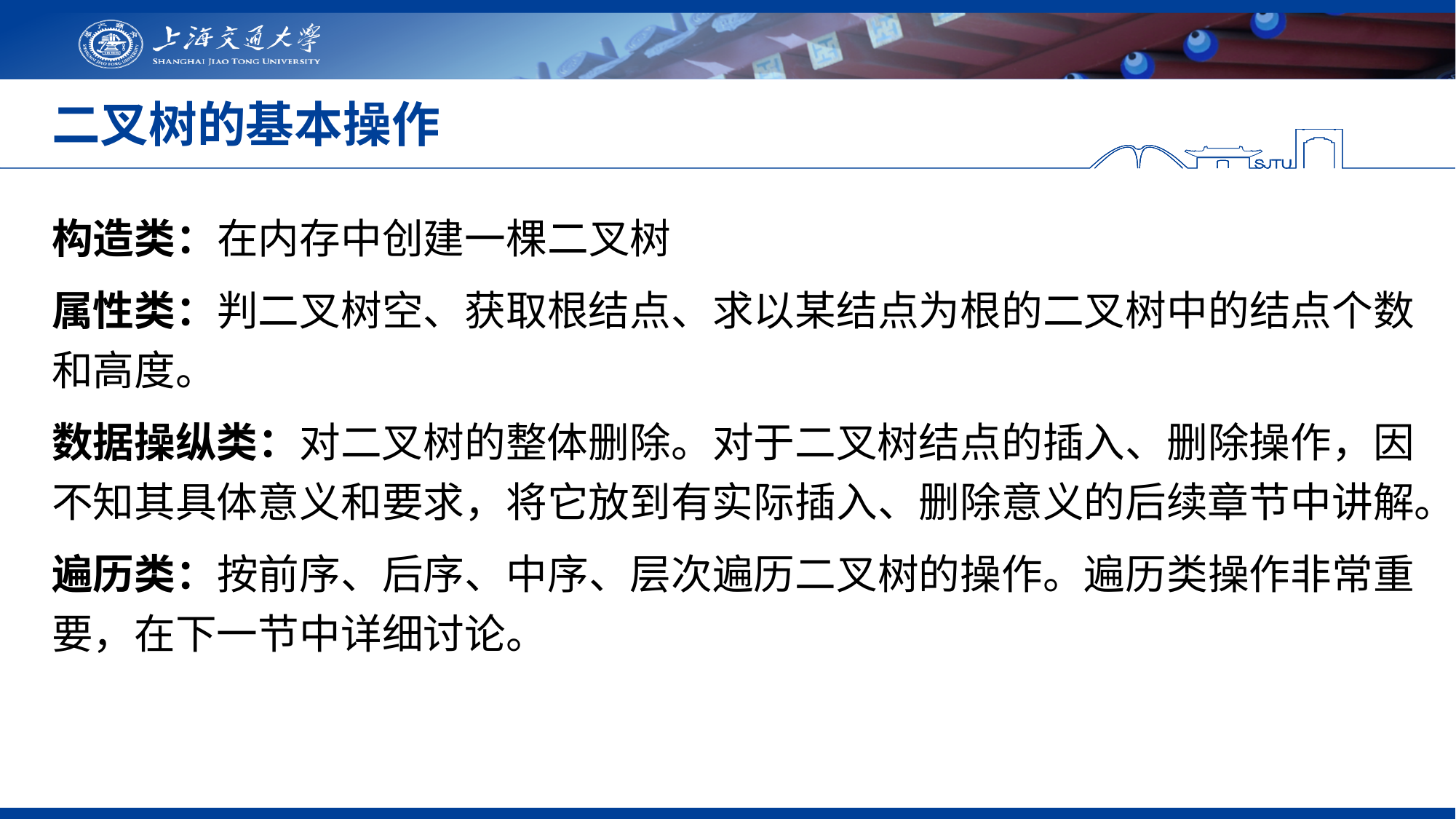

# 二叉树的基本操作
构造类：在内存中创建一棵二叉树
属性类：判二叉树空、获取根结点、求以某结点为根的二叉树中的结点个数和高度。
数据操纵类：对二叉树的整体删除。对于二叉树结点的插入、删除操作，因不知其具体意义和要求，将它放到有实际插入、删除意义的后续章节中讲解。
遍历类：按前序、后序、中序、层次遍历二叉树的操作。遍历类操作非常重要，在下一节中详细讨论。